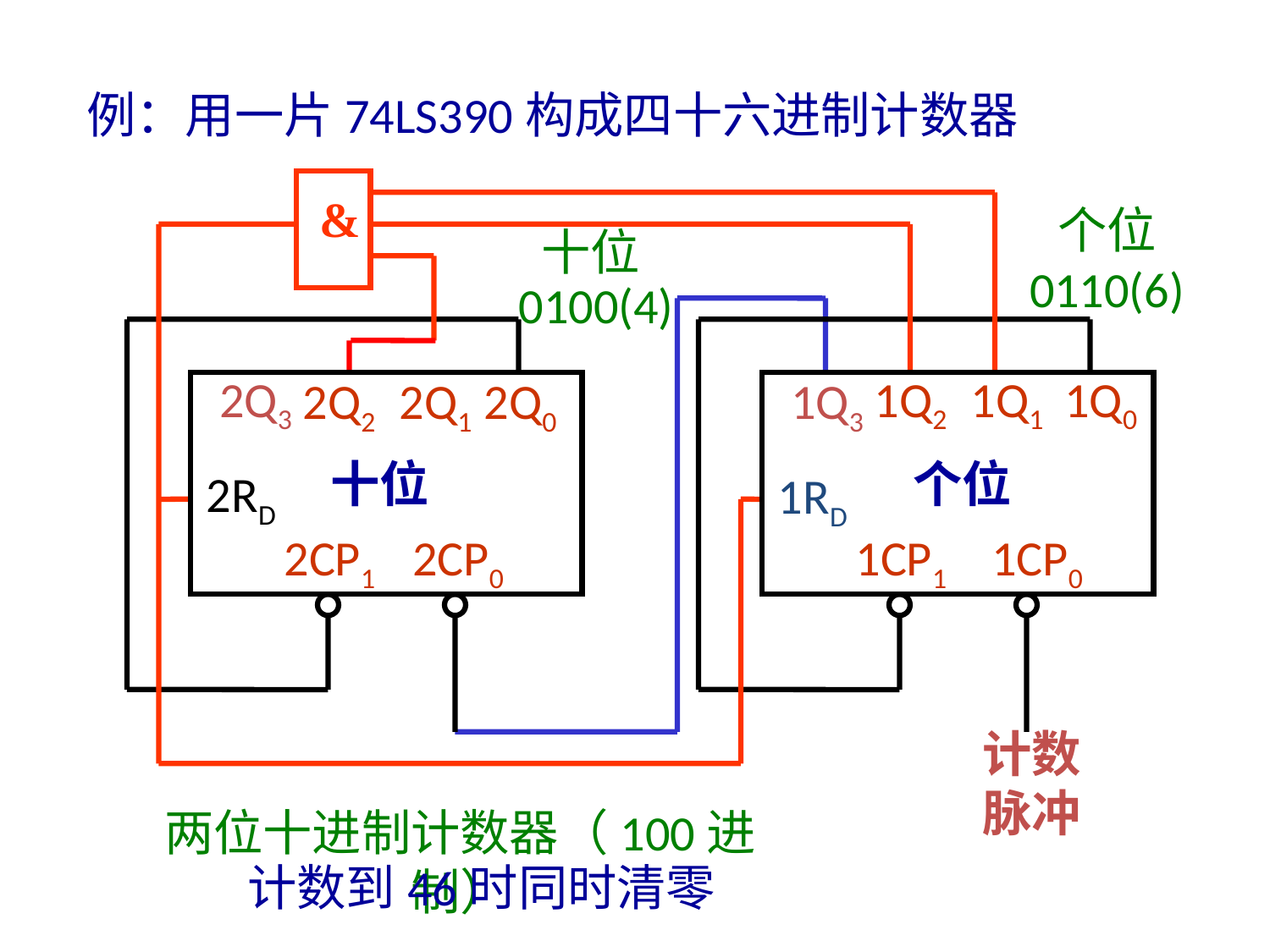

例：用一片74LS390构成四十六进制计数器

&

个位
0110(6)
十位
 0100(4)

2Q3
2Q2
2Q1
2Q0

2RD
2CP1
2CP0

1Q2
1Q1
1Q0
1Q3

1RD
1CP1
1CP0

十位
个位
计数脉冲
两位十进制计数器（100进制）
计数到46时同时清零